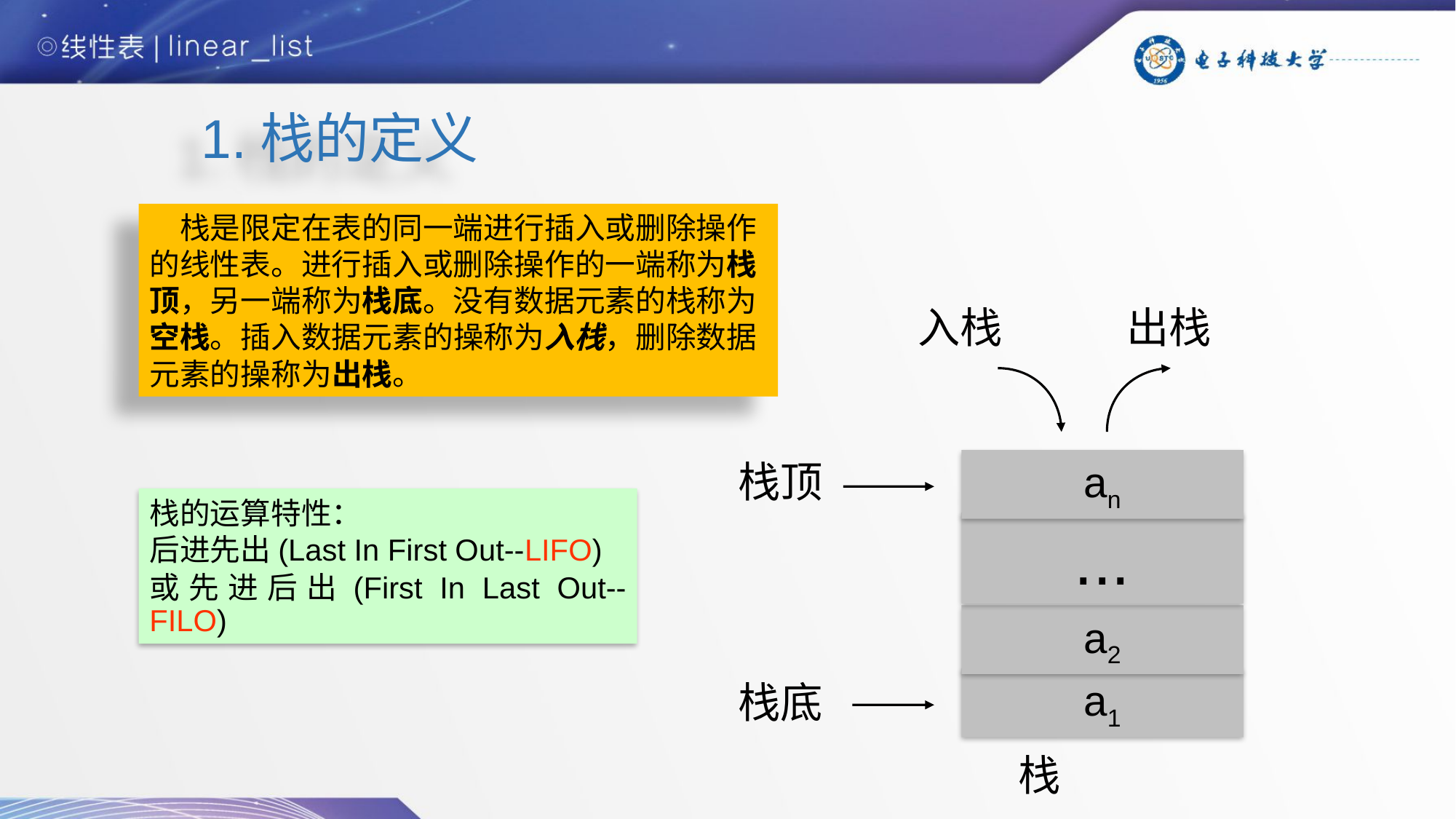

1.栈的定义
　栈是限定在表的同一端进行插入或删除操作的线性表。进行插入或删除操作的一端称为栈顶，另一端称为栈底。没有数据元素的栈称为空栈。插入数据元素的操称为入栈，删除数据元素的操称为出栈。
入栈
出栈

栈顶
an

栈的运算特性：
后进先出(Last In First Out--LIFO)
或先进后出(First In Last Out--FILO)
...
a2
a1
栈底

栈